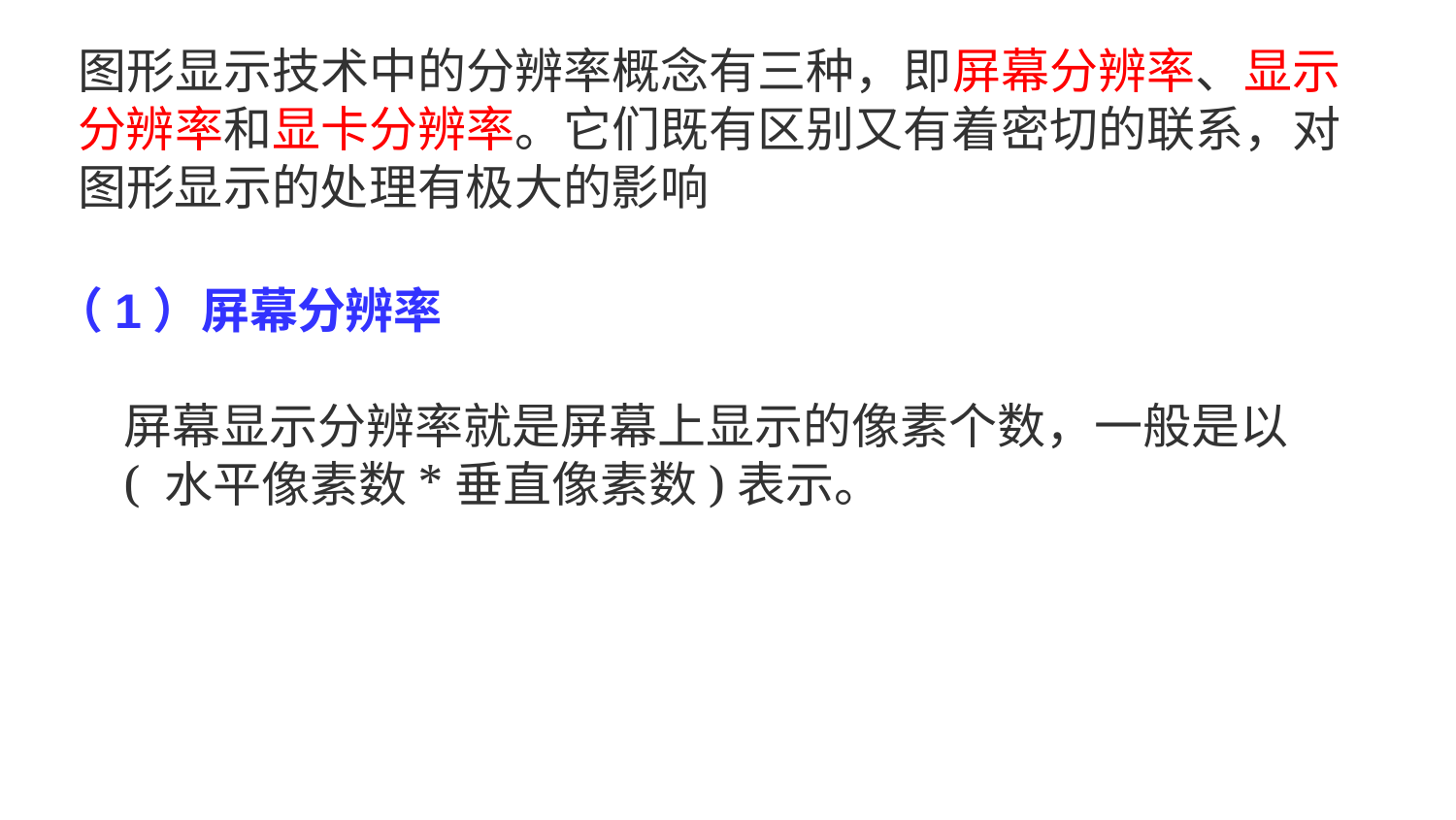

图形显示技术中的分辨率概念有三种，即屏幕分辨率、显示 分辨率和显卡分辨率。它们既有区别又有着密切的联系，对 图形显示的处理有极大的影响

（1）屏幕分辨率

屏幕显示分辨率就是屏幕上显示的像素个数，一般是以( 水平像素数*垂直像素数)表示。